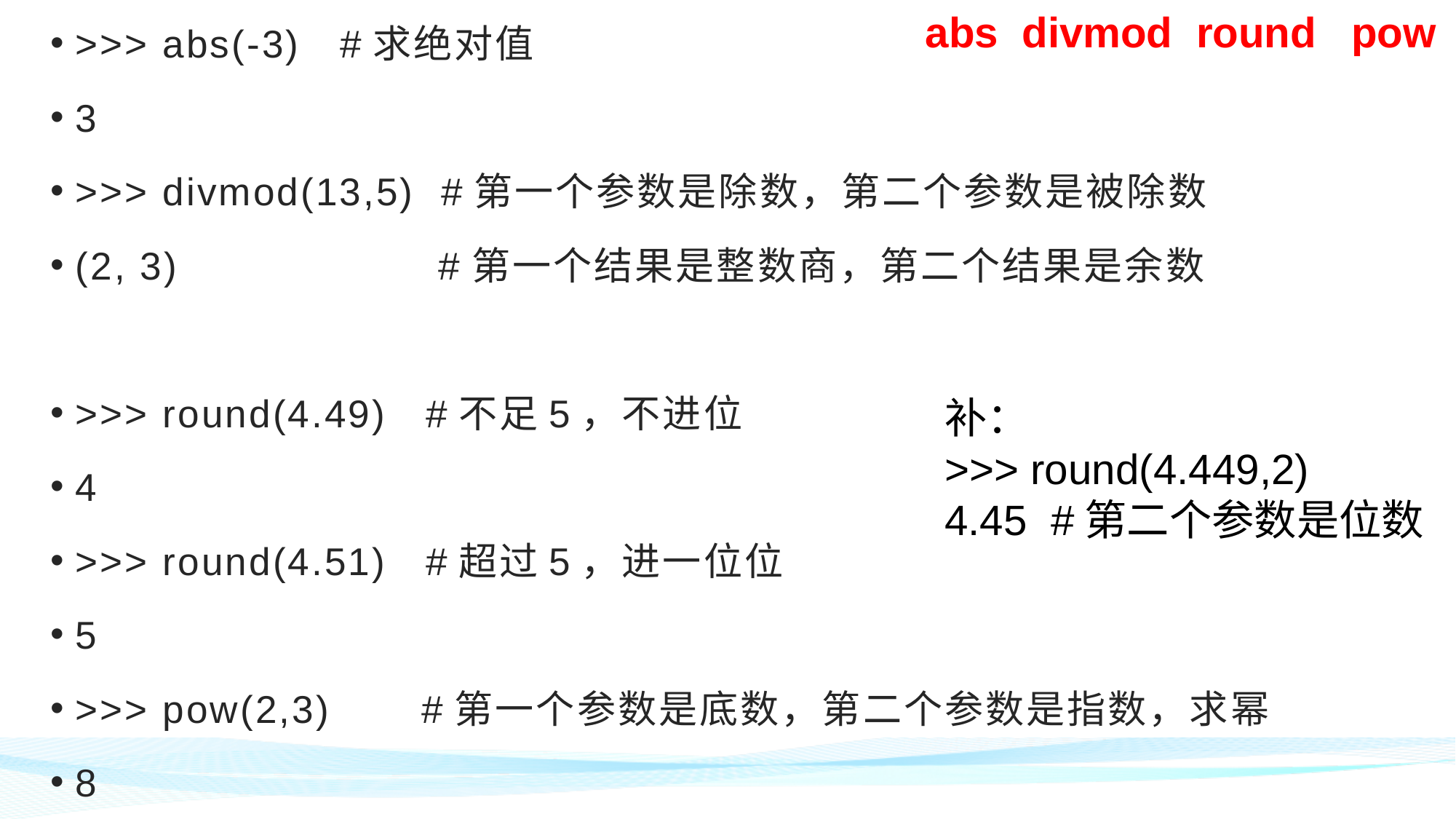

>>> abs(-3)   #求绝对值
3
>>> divmod(13,5)  #第一个参数是除数，第二个参数是被除数
(2, 3)                    #第一个结果是整数商，第二个结果是余数

>>> round(4.49)   #不足5，不进位
4
>>> round(4.51)   #超过5，进一位位
5
>>> pow(2,3)       #第一个参数是底数，第二个参数是指数，求幂
8
abs  divmod  round   pow
补：
>>> round(4.449,2)
4.45  #第二个参数是位数